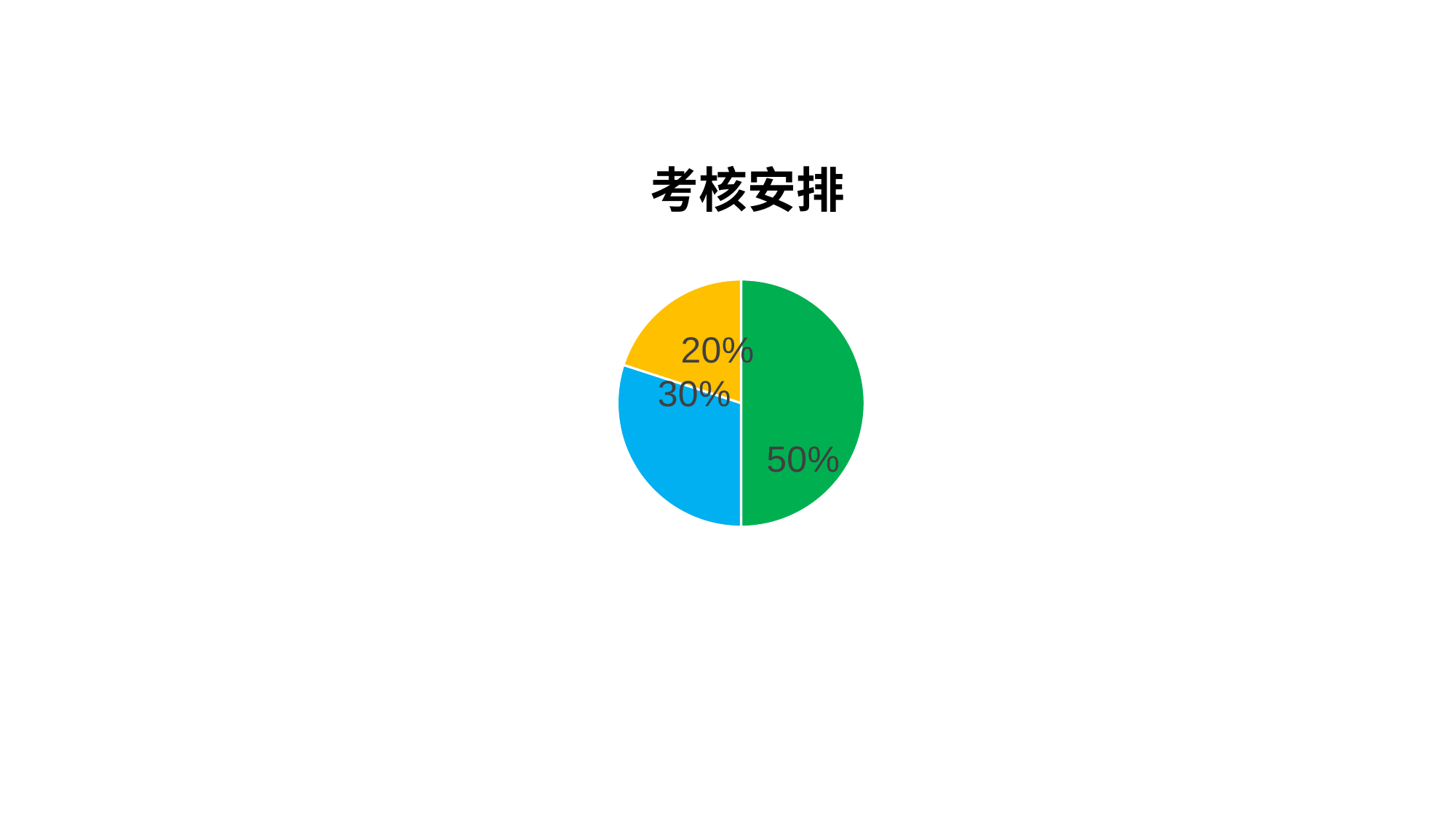

### Chart: 考核安排

| Category | 考核安排 |
|---|---|
| 期末考试 | 5.0 |
| 作业 | 3.0 |
| 专题作业 | 2.0 |